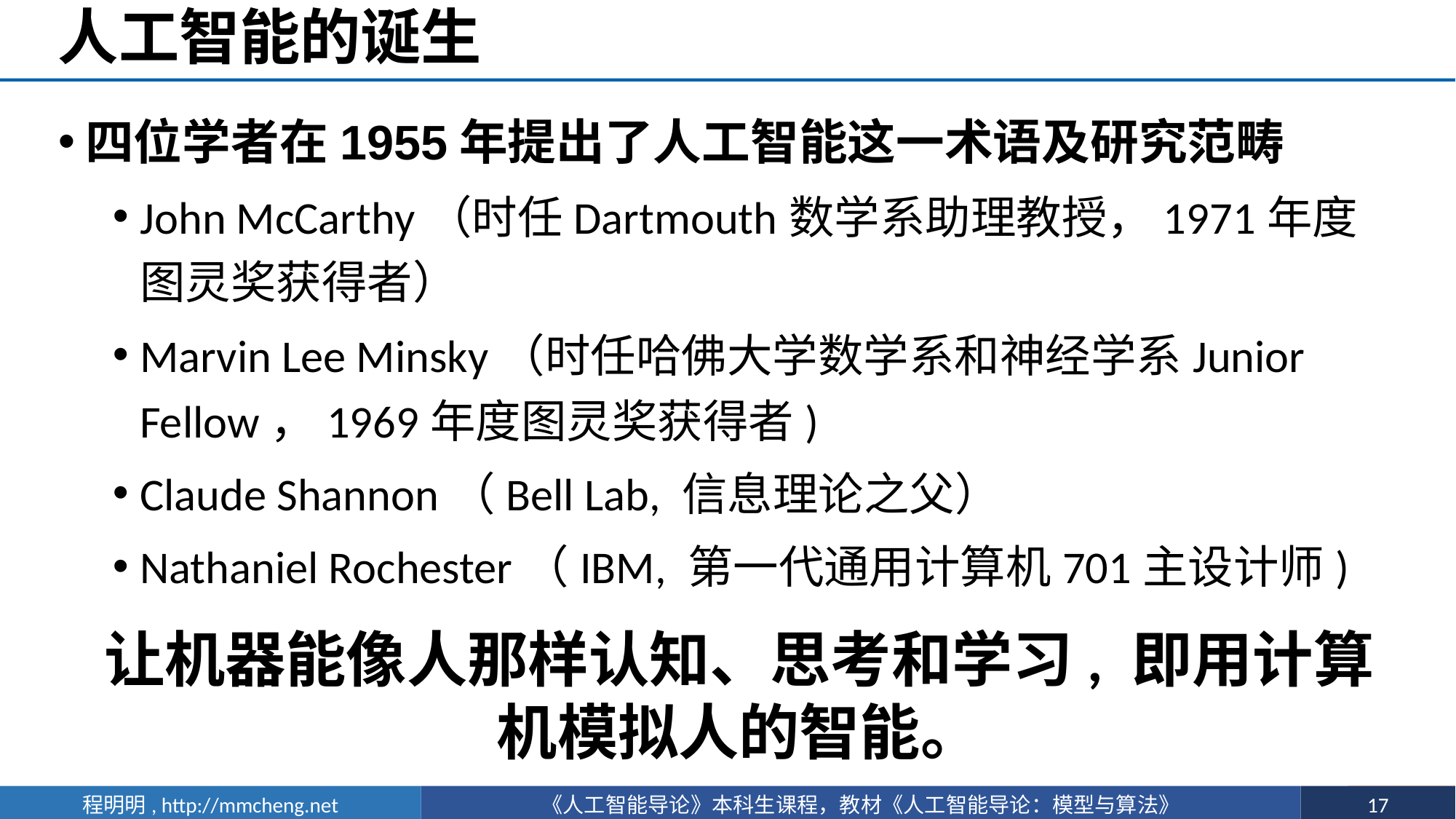

# 人工智能的诞生
四位学者在1955年提出了人工智能这一术语及研究范畴
John McCarthy（时任Dartmouth数学系助理教授，1971年度图灵奖获得者）
Marvin Lee Minsky（时任哈佛大学数学系和神经学系Junior Fellow，1969年度图灵奖获得者)
Claude Shannon（Bell Lab, 信息理论之父）
Nathaniel Rochester（IBM, 第一代通用计算机701主设计师)
让机器能像人那样认知、思考和学习, 即用计算机模拟人的智能。